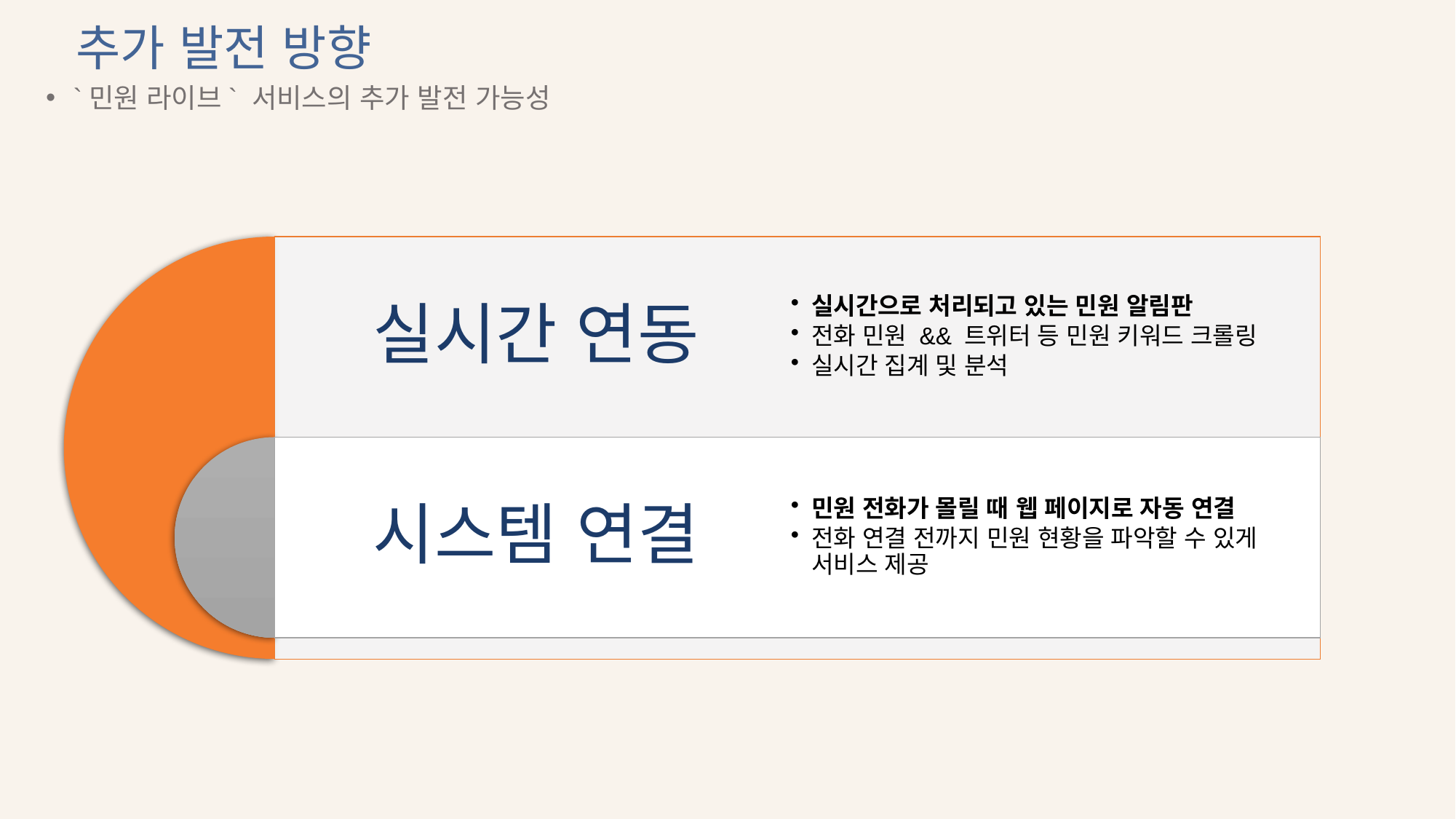

# 추가 발전 방향
`민원 라이브` 서비스의 추가 발전 가능성

실시간 연동
실시간으로 처리되고 있는 민원 알림판
전화 민원 && 트위터 등 민원 키워드 크롤링
실시간 집계 및 분석

시스템 연결
민원 전화가 몰릴 때 웹 페이지로 자동 연결
전화 연결 전까지 민원 현황을 파악할 수 있게 서비스 제공